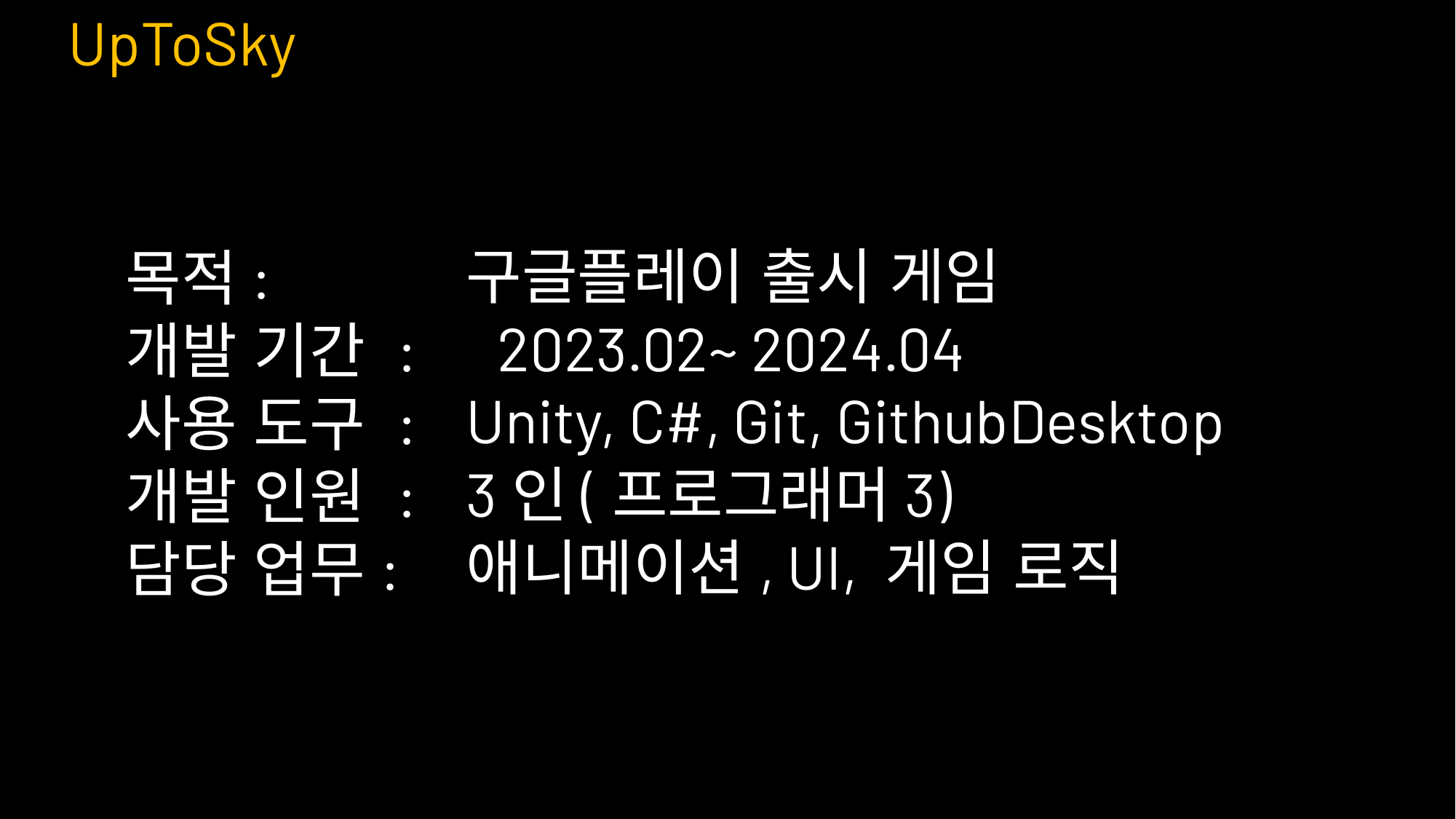

UpToSky
구글플레이 출시 게임
 2023.02~ 2024.04
Unity, C#, Git, GithubDesktop
3인(프로그래머3)
애니메이션, UI, 게임 로직
목적:
개발 기간 :
사용 도구 :
개발 인원 :
담당 업무: